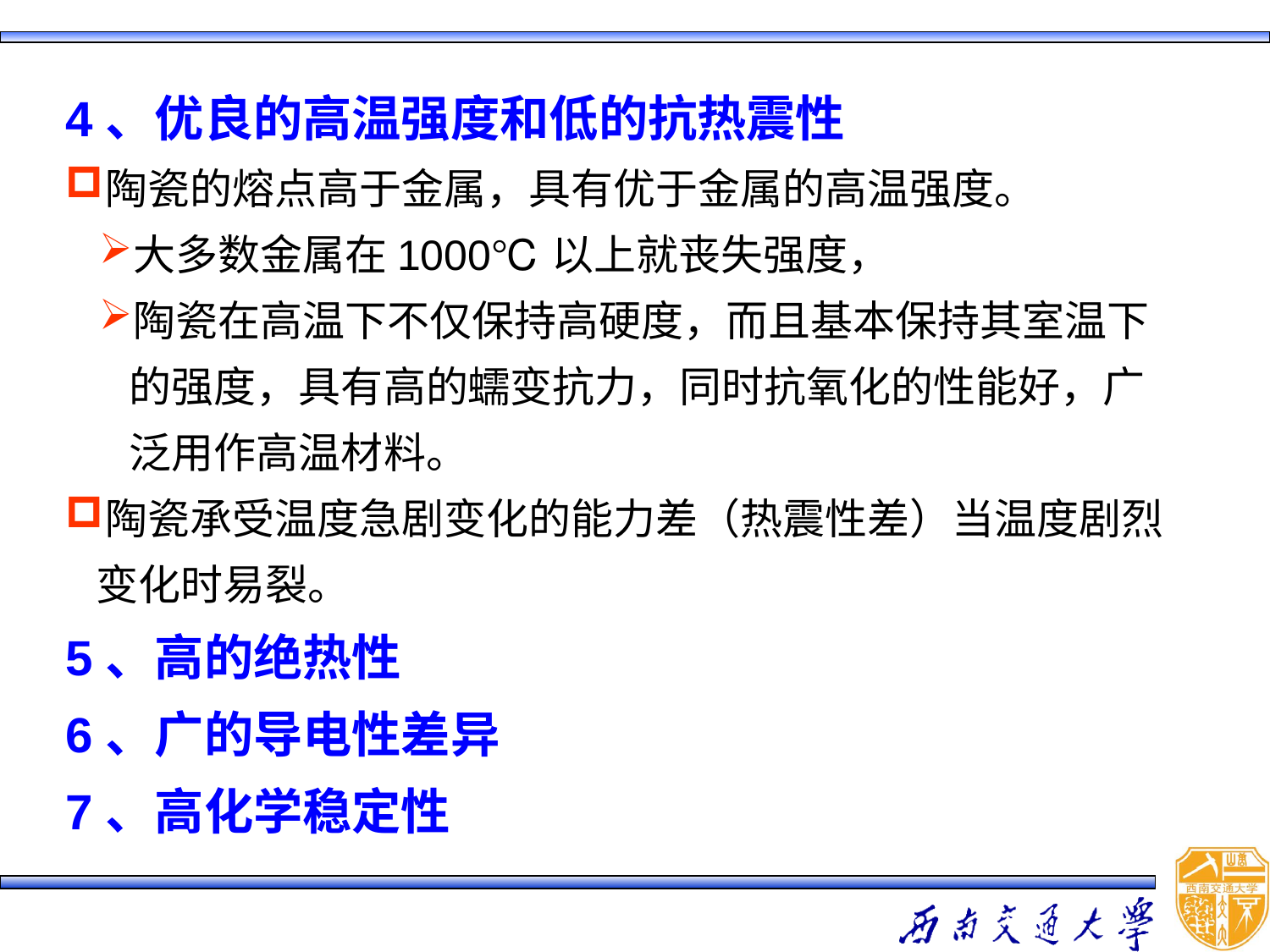

4、优良的高温强度和低的抗热震性
陶瓷的熔点高于金属，具有优于金属的高温强度。
大多数金属在1000℃以上就丧失强度，
陶瓷在高温下不仅保持高硬度，而且基本保持其室温下的强度，具有高的蠕变抗力，同时抗氧化的性能好，广泛用作高温材料。
陶瓷承受温度急剧变化的能力差（热震性差）当温度剧烈变化时易裂。
5、高的绝热性
6、广的导电性差异
7、高化学稳定性